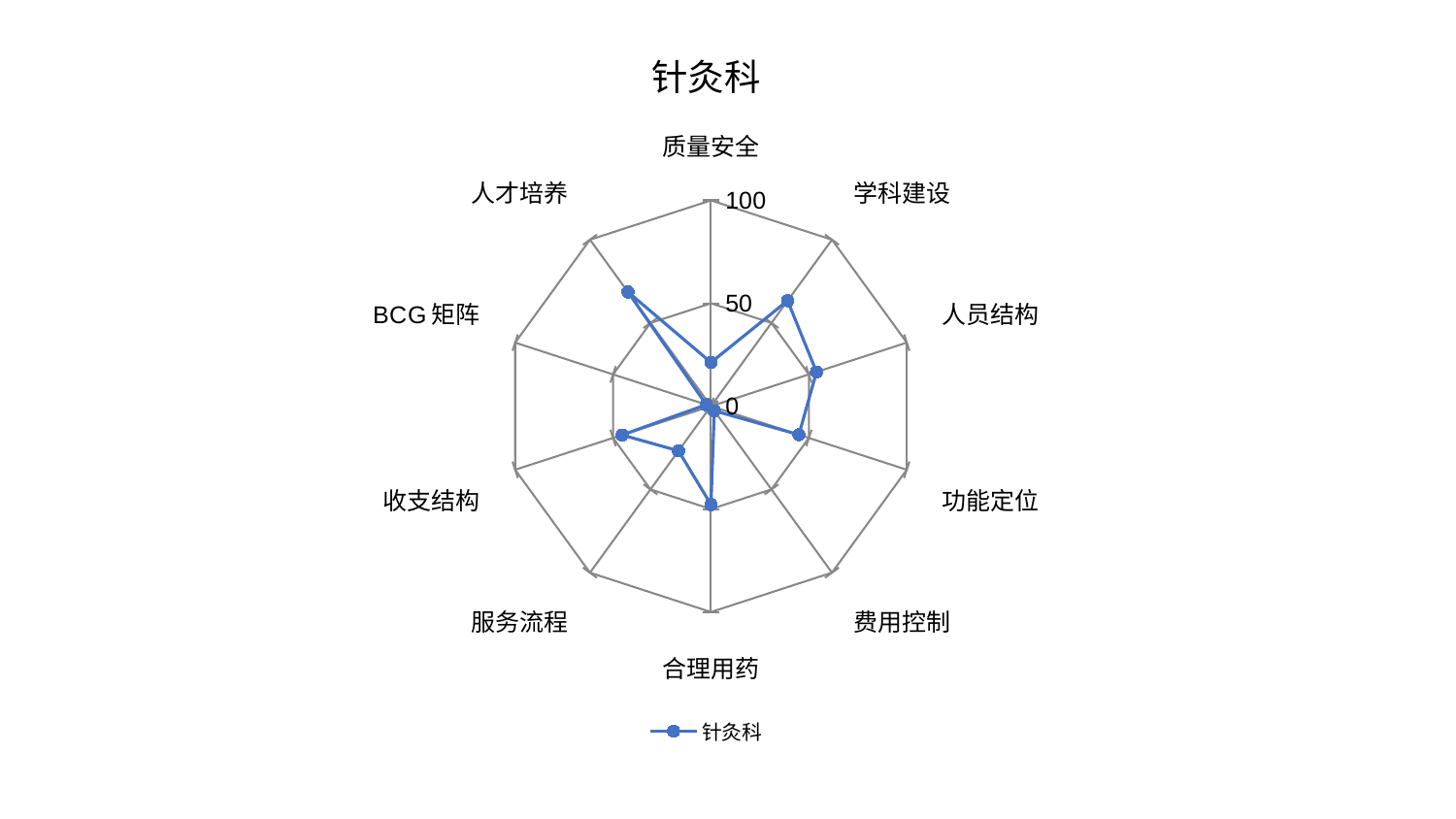

### Chart: 针灸科

| Category | 针灸科 |
|---|---|
| 质量安全 | 21.263525689955582 |
| 学科建设 | 63.36538302810313 |
| 人员结构 | 53.917823163028196 |
| 功能定位 | 44.926889210448685 |
| 费用控制 | 2.763112853822097 |
| 合理用药 | 47.82251015627112 |
| 服务流程 | 26.840999101003323 |
| 收支结构 | 45.38634833366015 |
| BCG矩阵 | 2.3640541345775117 |
| 人才培养 | 68.59777153929595 |
101